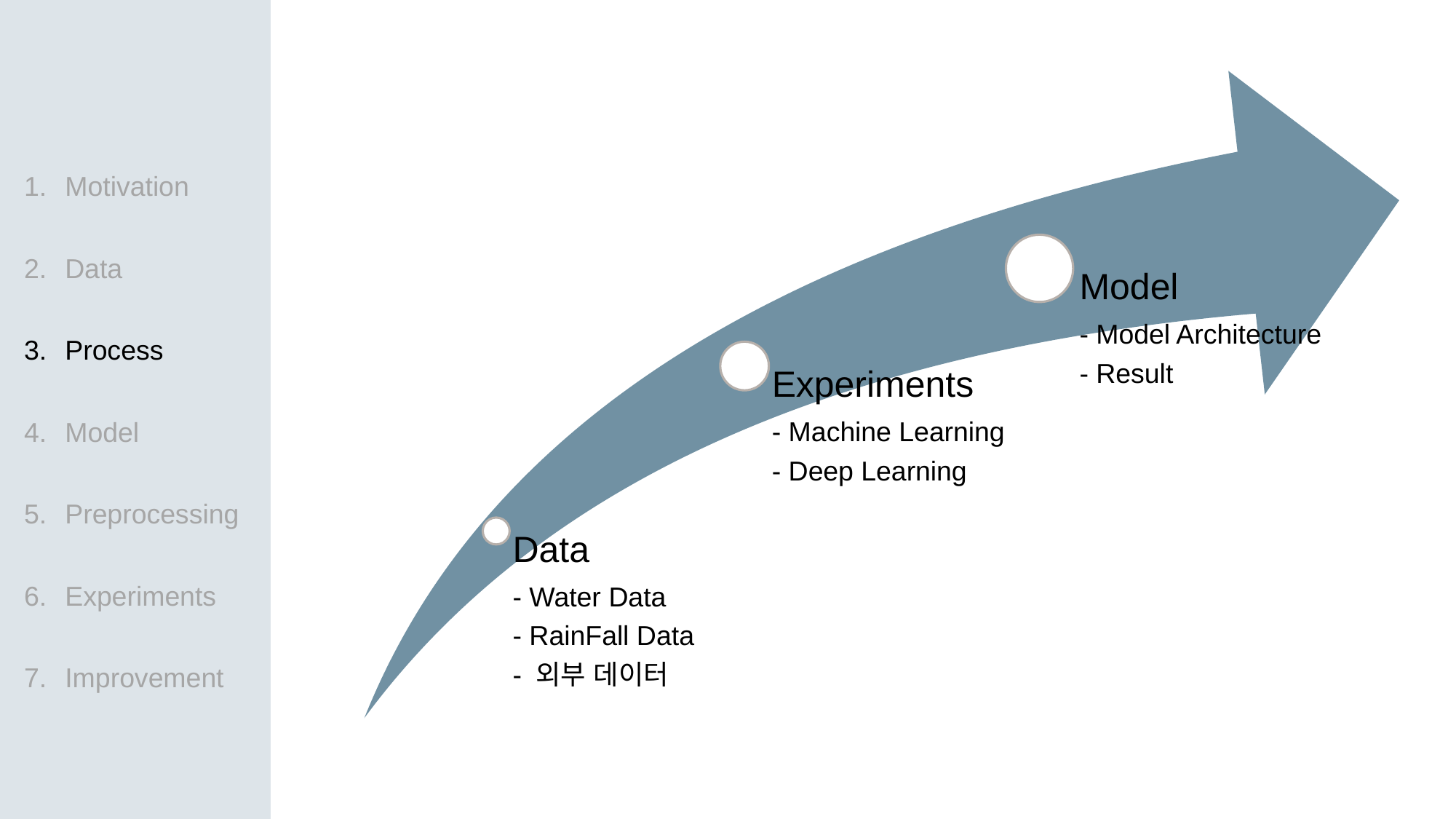

Data
- Water Data
- RainFall Data
- 외부 데이터
Experiments
- Machine Learning
- Deep Learning
Model
- Model Architecture
- Result
Motivation
Data
Process
Model
Preprocessing
Experiments
Improvement